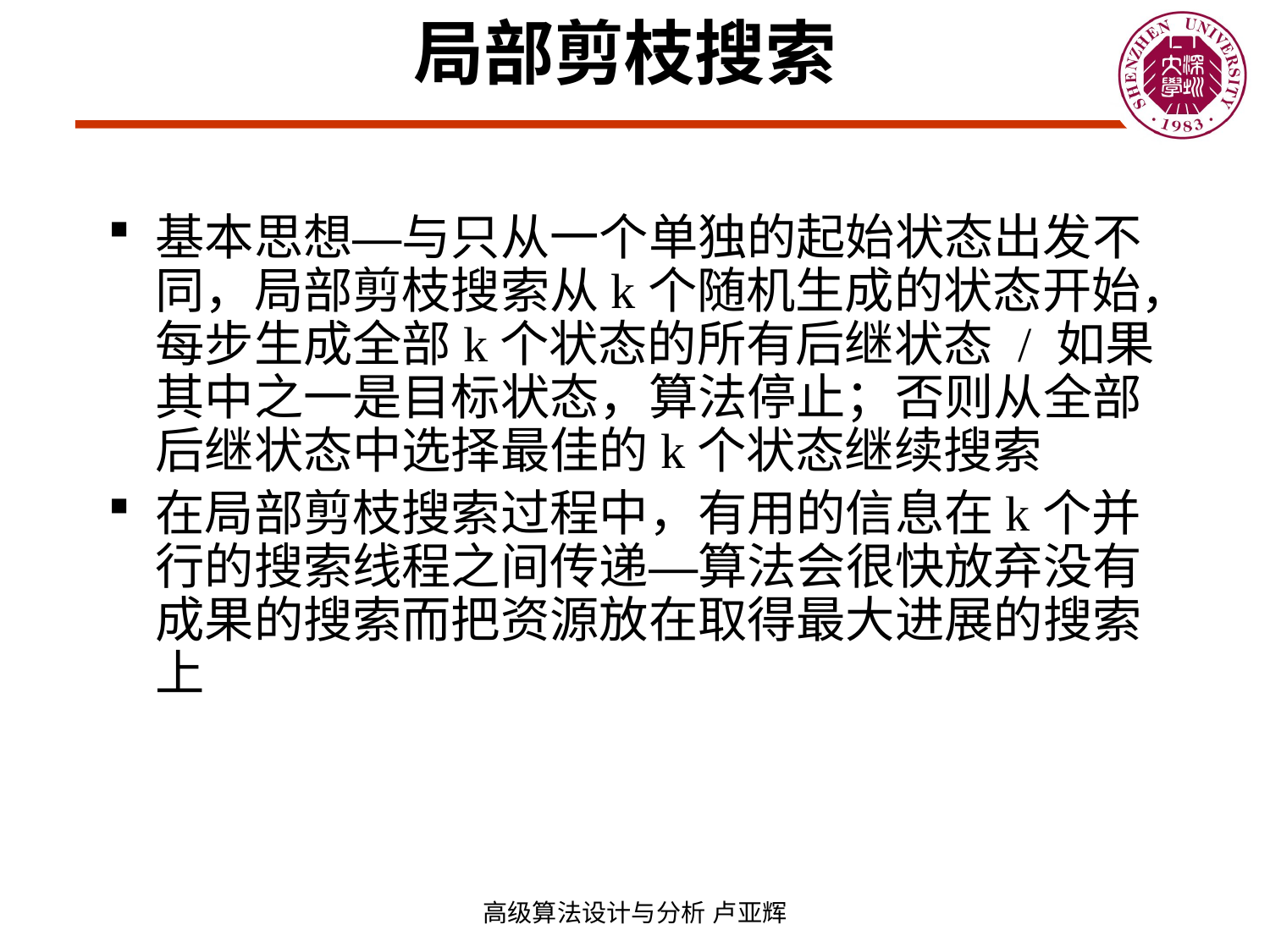

# 局部剪枝搜索
基本思想—与只从一个单独的起始状态出发不同，局部剪枝搜索从k个随机生成的状态开始，每步生成全部k个状态的所有后继状态 / 如果其中之一是目标状态，算法停止；否则从全部后继状态中选择最佳的k个状态继续搜索
在局部剪枝搜索过程中，有用的信息在k个并行的搜索线程之间传递—算法会很快放弃没有成果的搜索而把资源放在取得最大进展的搜索上
高级算法设计与分析 卢亚辉
35